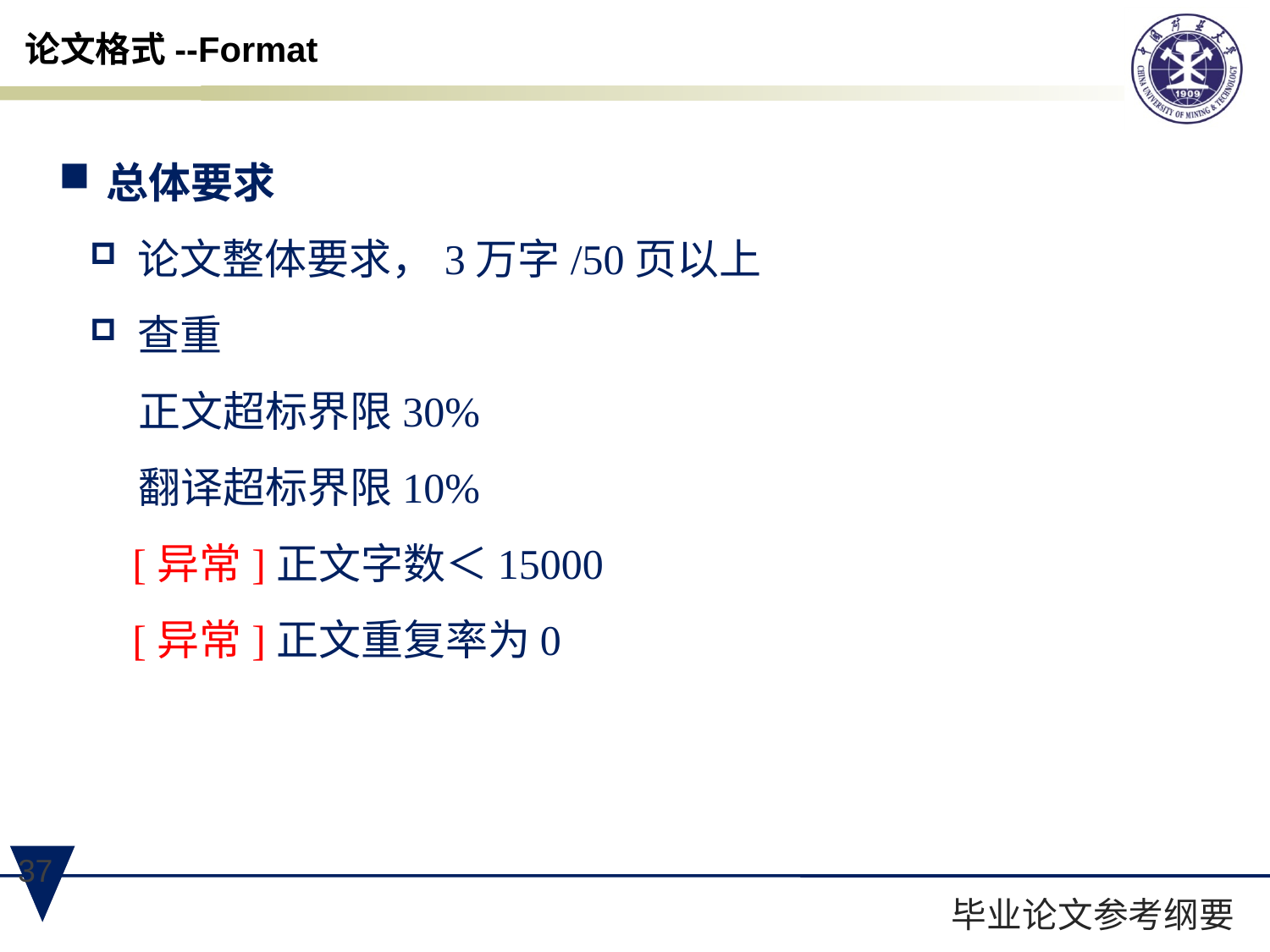

论文格式--Format
总体要求
论文整体要求，3万字/50页以上
查重
    正文超标界限30%
    翻译超标界限10%
    [异常]正文字数＜15000
    [异常]正文重复率为0